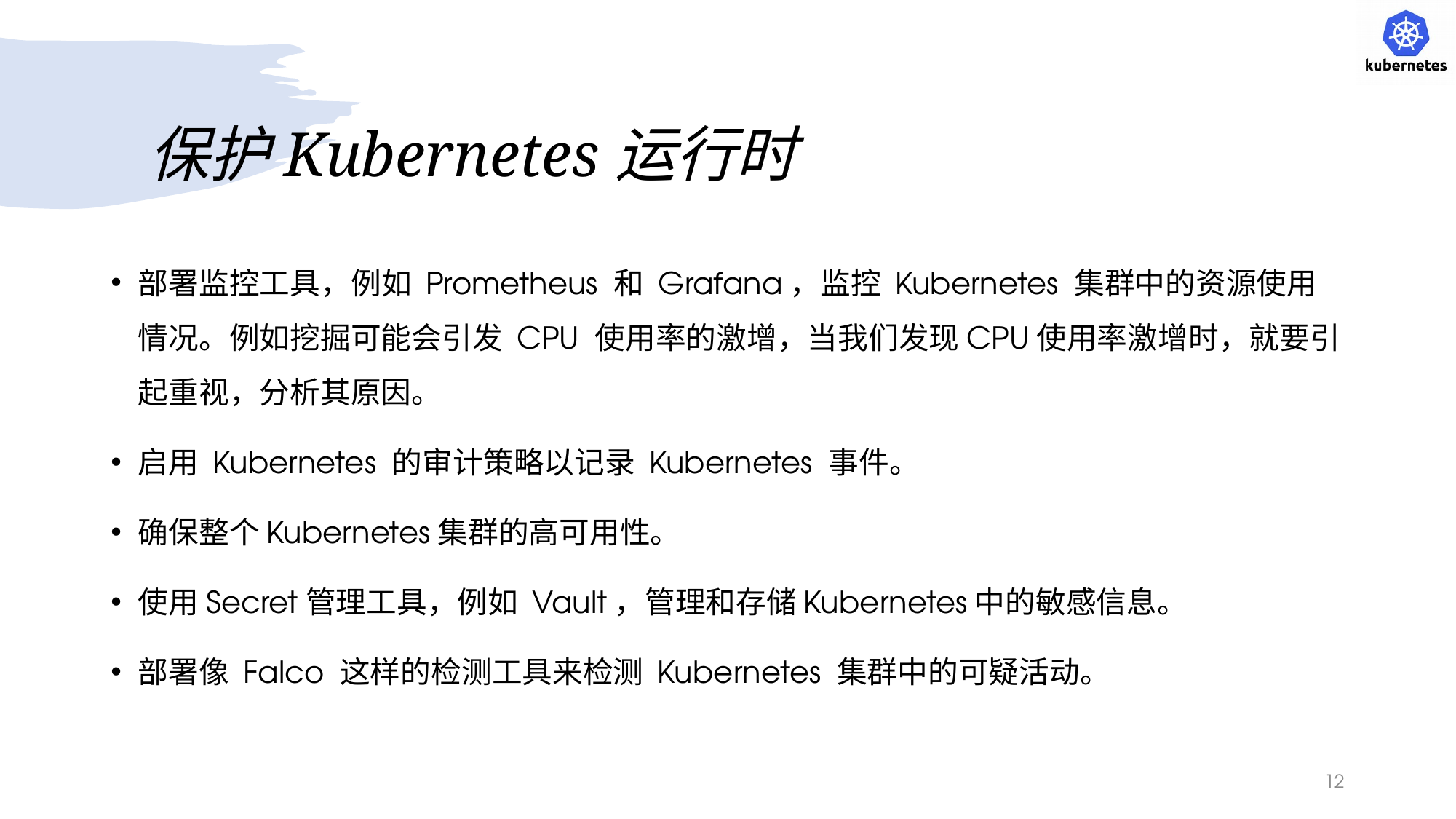

# 保护Kubernetes运行时
部署监控工具，例如 Prometheus 和 Grafana，监控 Kubernetes 集群中的资源使用情况。例如挖掘可能会引发 CPU 使用率的激增，当我们发现CPU使用率激增时，就要引起重视，分析其原因。
启用 Kubernetes 的审计策略以记录 Kubernetes 事件。
确保整个Kubernetes集群的高可用性。
使用Secret管理工具，例如 Vault，管理和存储Kubernetes中的敏感信息。
部署像 Falco 这样的检测工具来检测 Kubernetes 集群中的可疑活动。
12